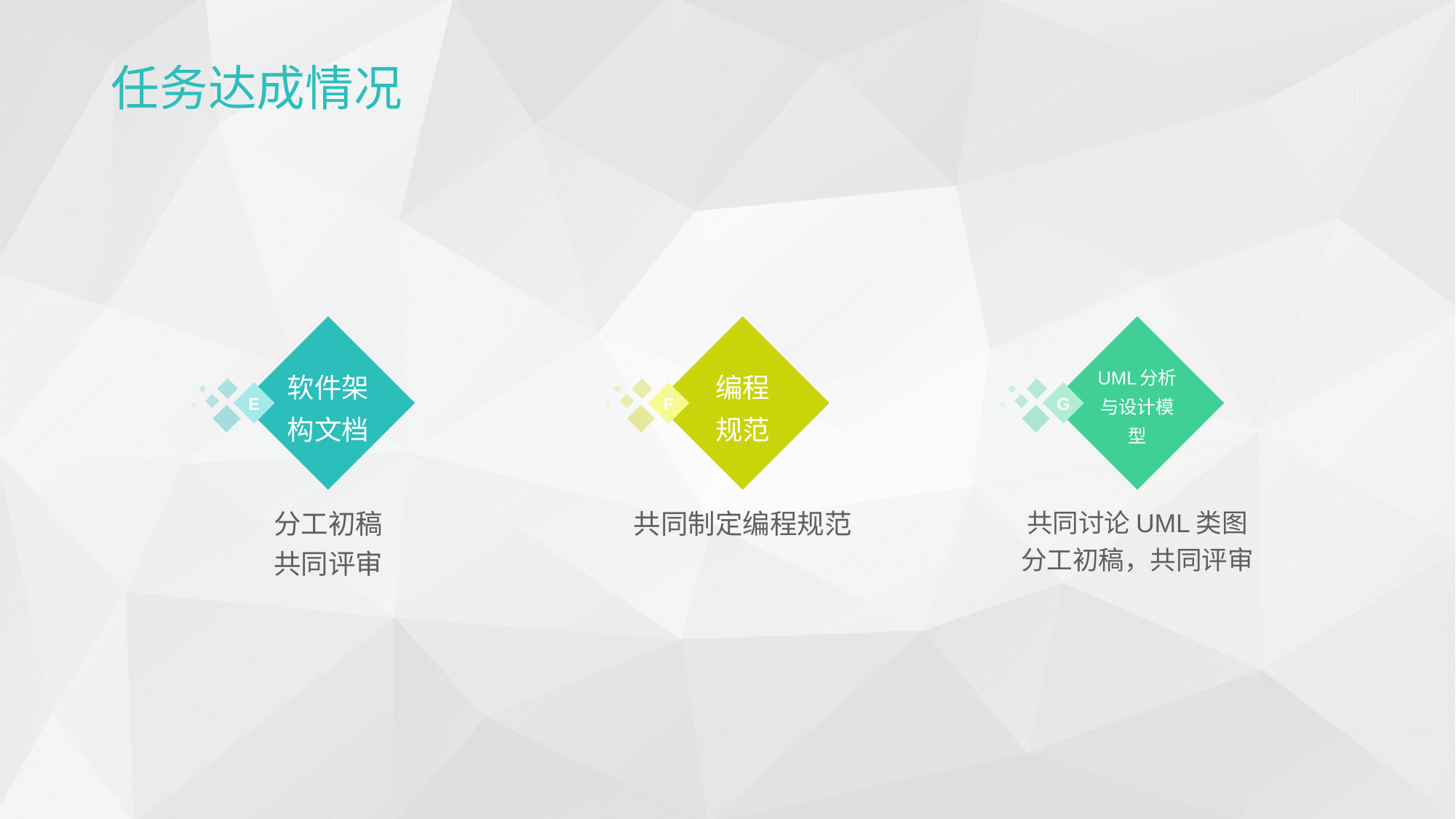

任务达成情况
软件架构文档

E

分工初稿
共同评审
编程
规范

F

共同制定编程规范
UML分析与设计模型

G

共同讨论UML类图
分工初稿，共同评审